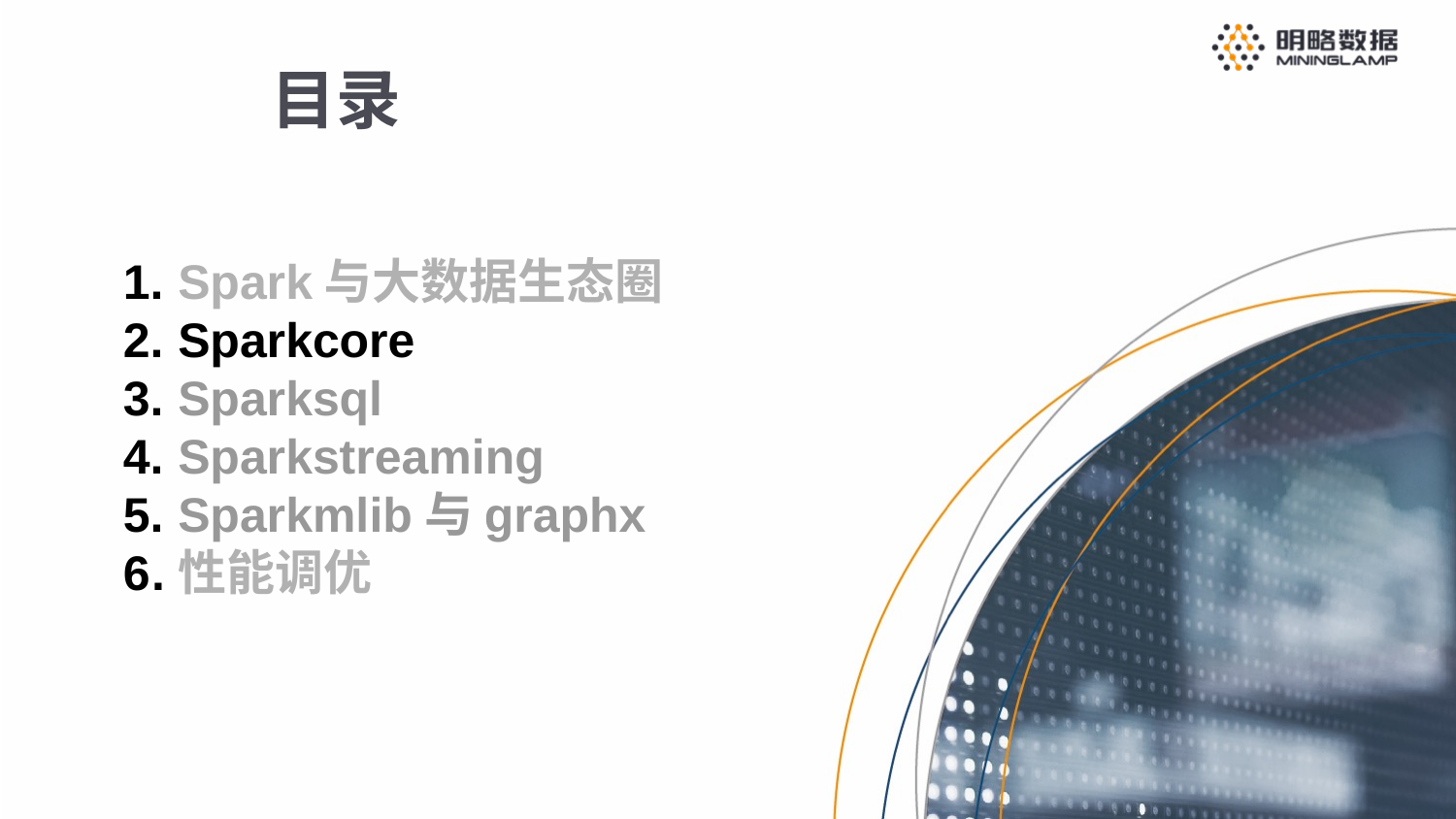

目录
Spark与大数据生态圈
Sparkcore
Sparksql
Sparkstreaming
Sparkmlib与graphx
性能调优